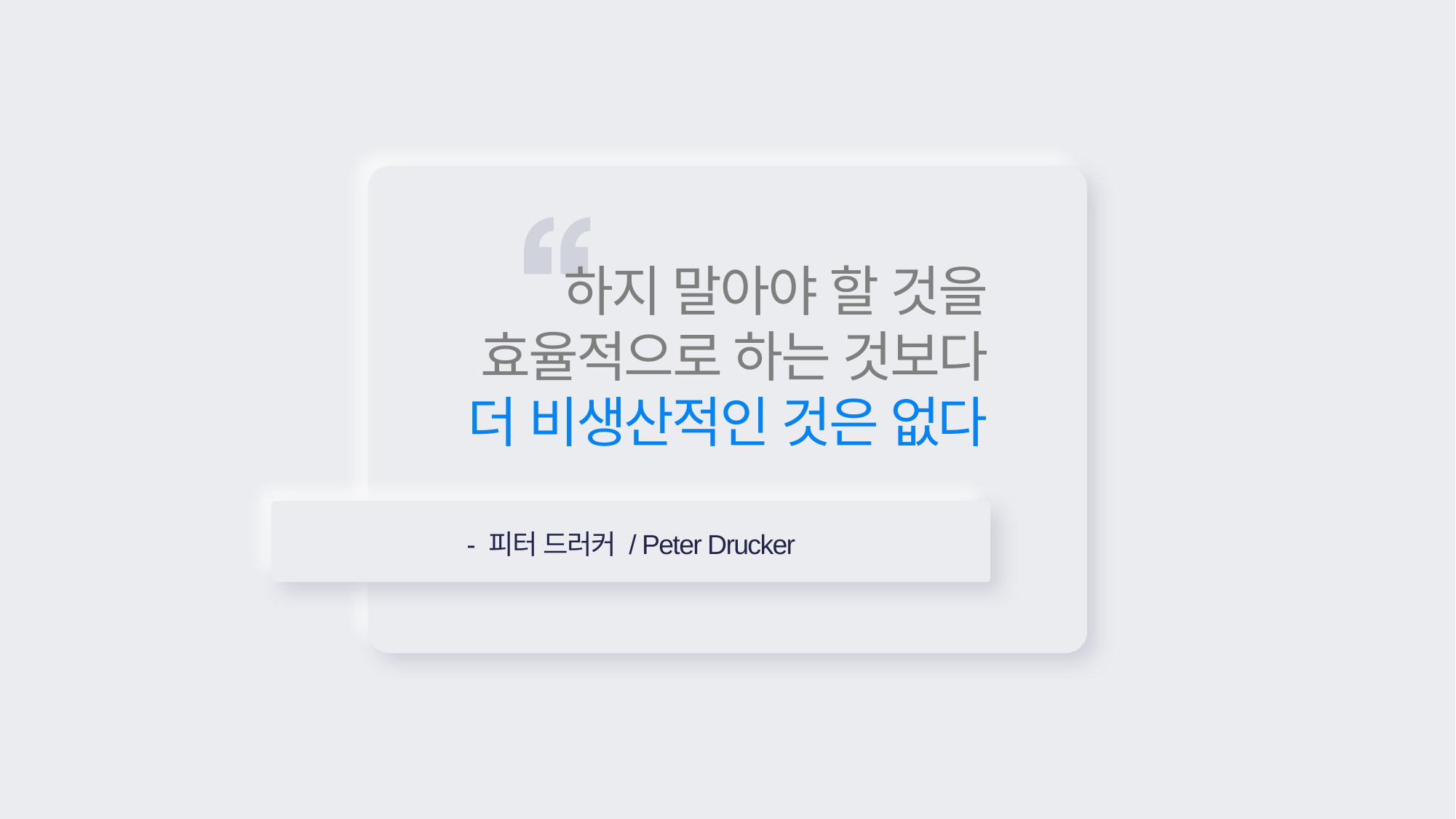

하지 말아야 할 것을
효율적으로 하는 것보다
더 비생산적인 것은 없다

- 피터 드러커 / Peter Drucker